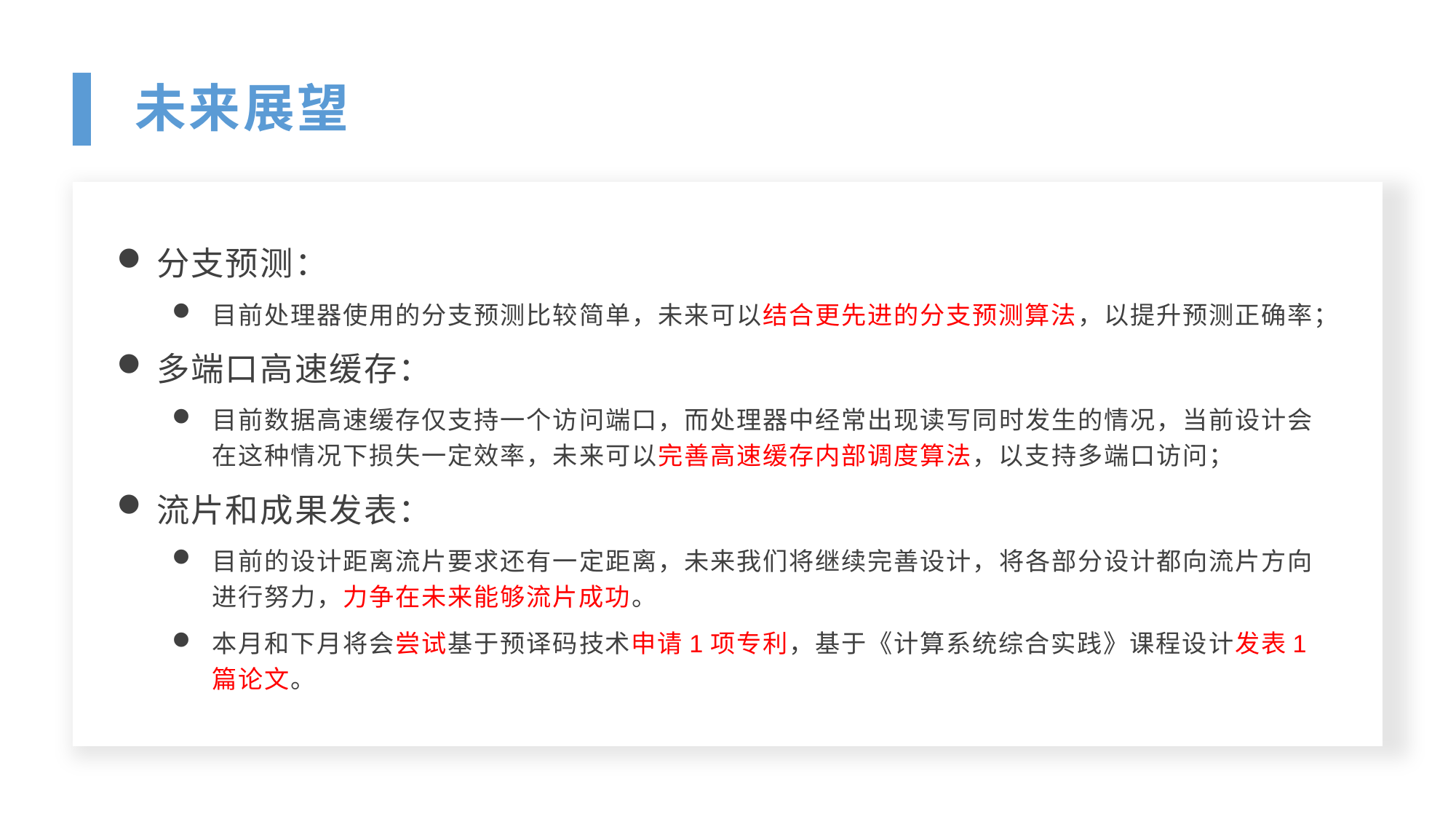

未来展望

分支预测：
目前处理器使用的分支预测比较简单，未来可以结合更先进的分支预测算法，以提升预测正确率；
多端口高速缓存：
目前数据高速缓存仅支持一个访问端口，而处理器中经常出现读写同时发生的情况，当前设计会在这种情况下损失一定效率，未来可以完善高速缓存内部调度算法，以支持多端口访问；
流片和成果发表：
目前的设计距离流片要求还有一定距离，未来我们将继续完善设计，将各部分设计都向流片方向进行努力，力争在未来能够流片成功。
本月和下月将会尝试基于预译码技术申请1项专利，基于《计算系统综合实践》课程设计发表1篇论文。
23